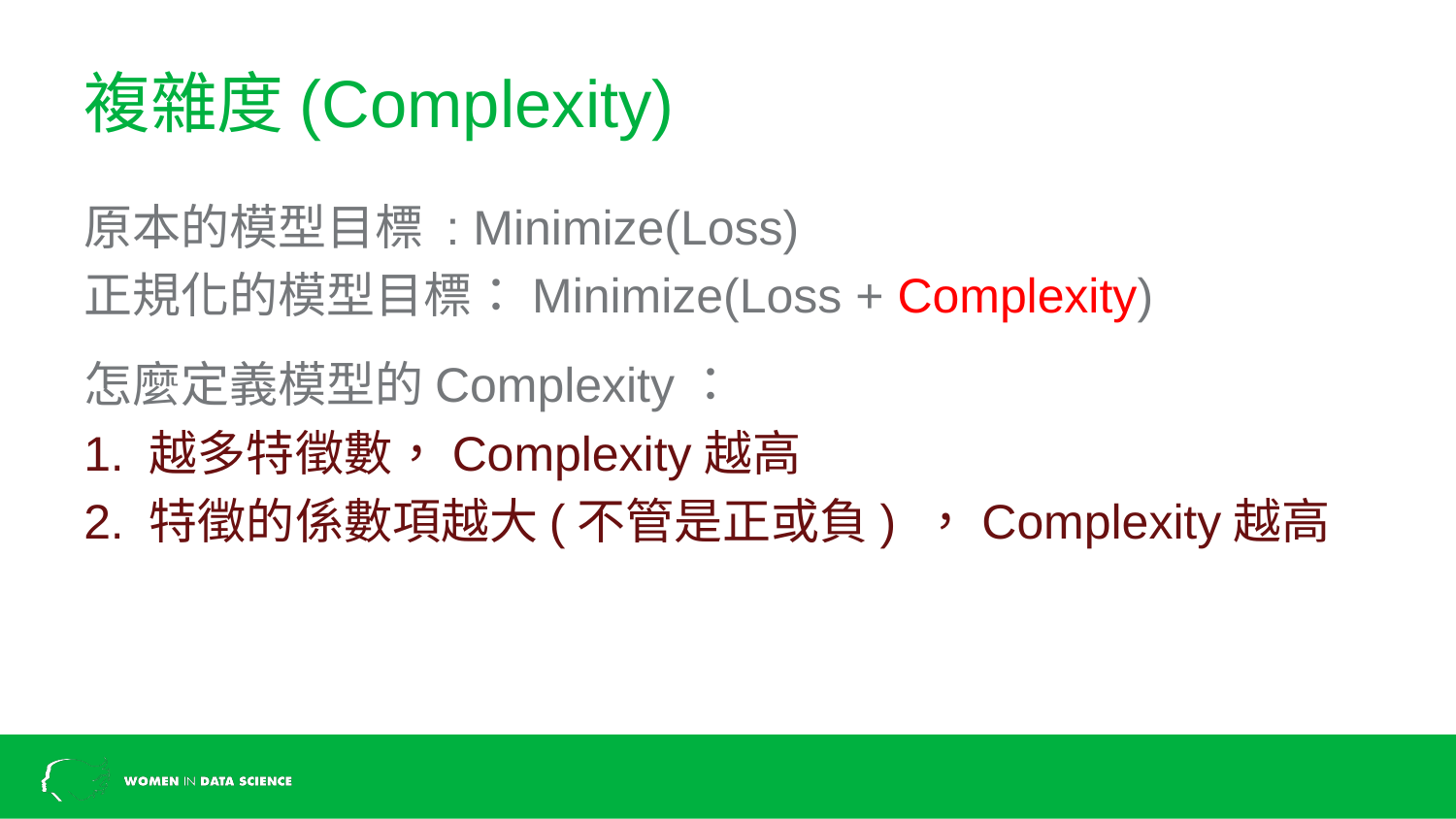

# 複雜度(Complexity)
原本的模型目標 : Minimize(Loss)
正規化的模型目標：Minimize(Loss + Complexity)

怎麼定義模型的Complexity：
1. 越多特徵數，Complexity越高
2. 特徵的係數項越大(不管是正或負) ，Complexity越高